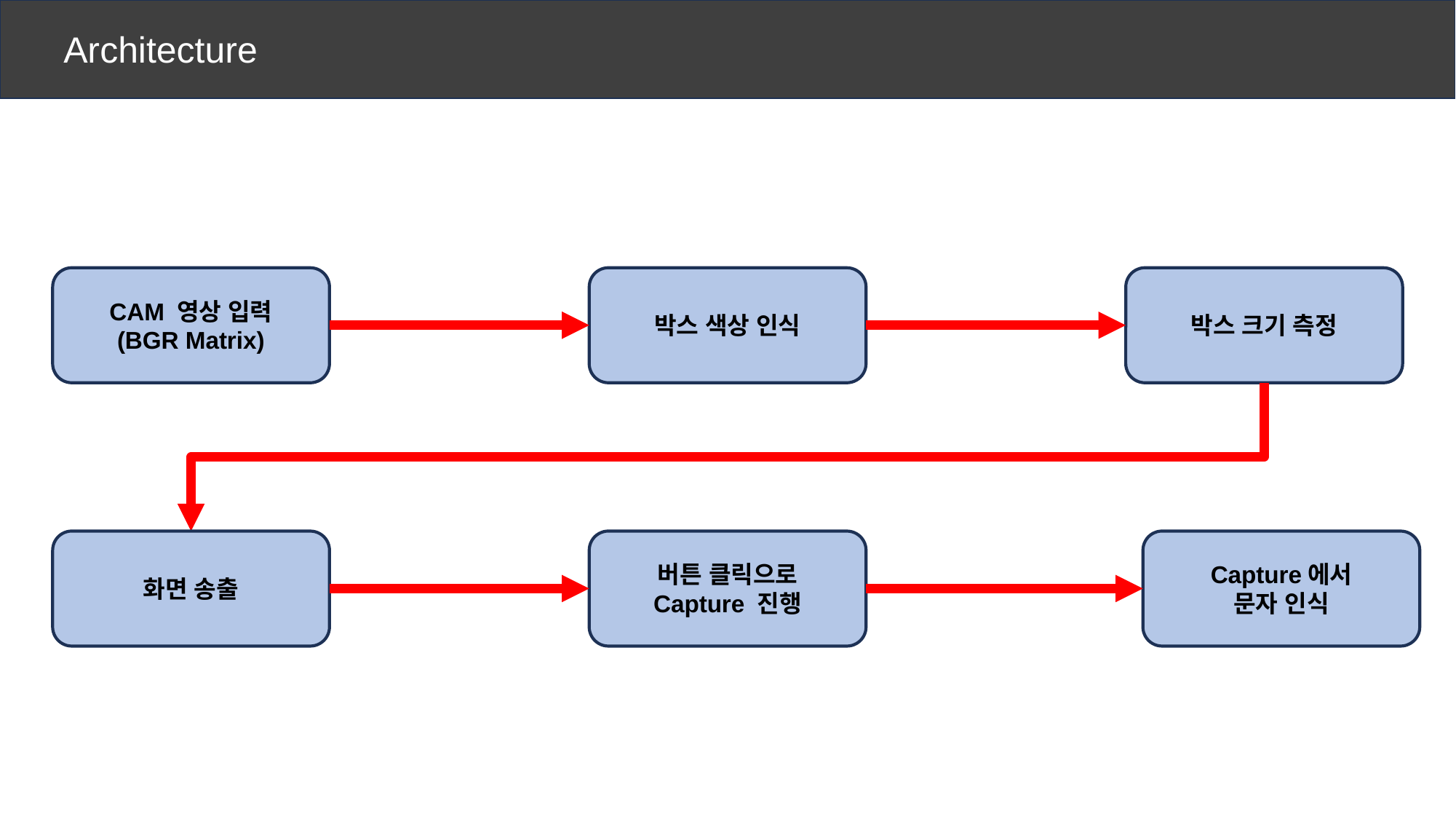

Architecture

CAM 영상 입력
(BGR Matrix)
박스 색상 인식
박스 크기 측정
화면 송출
버튼 클릭으로
Capture 진행
Capture에서
문자 인식